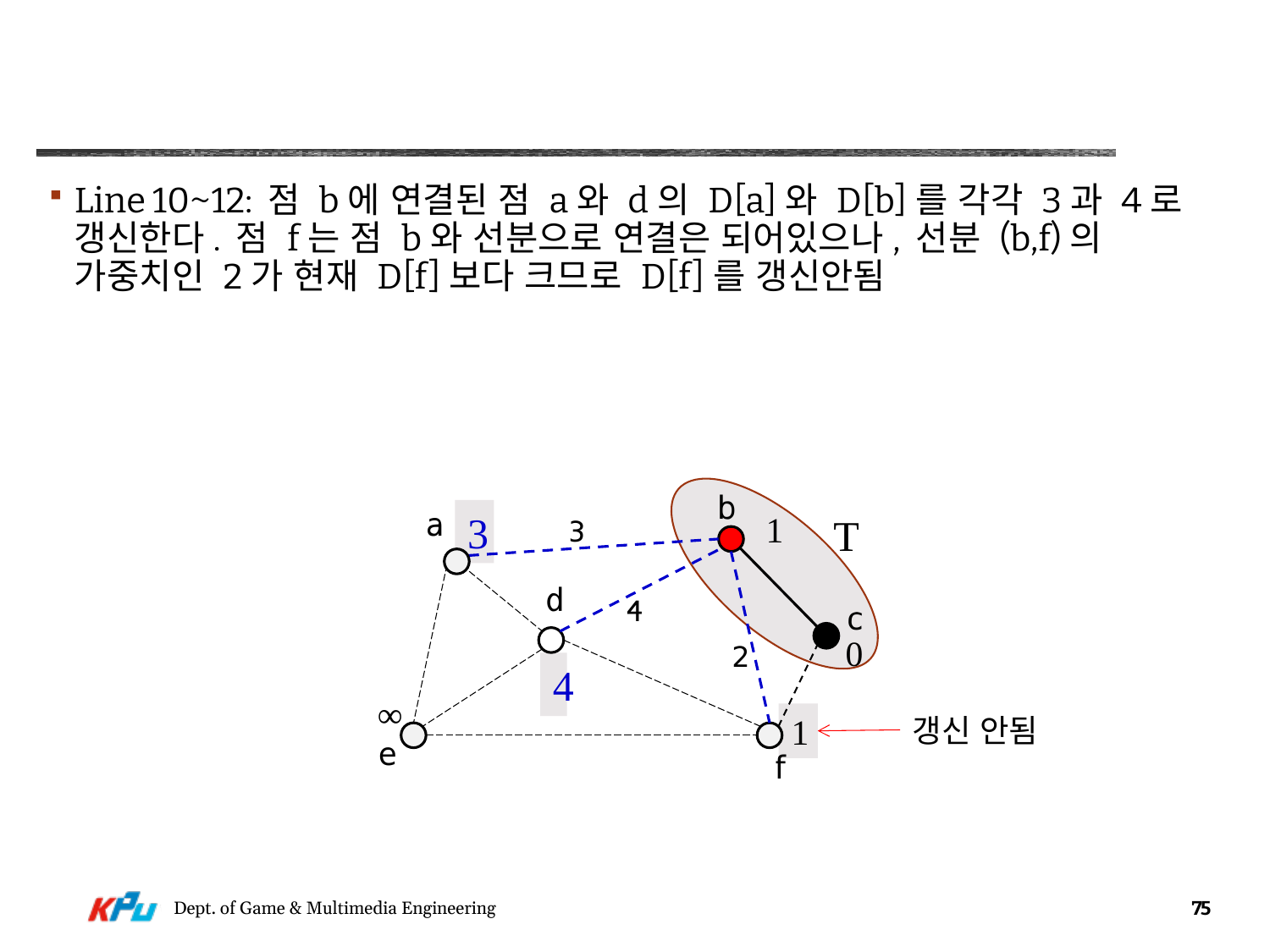

#
Line 10~12: 점 b에 연결된 점 a와 d의 D[a]와 D[b]를 각각 3과 4로 갱신한다. 점 f는 점 b와 선분으로 연결은 되어있으나, 선분 (b,f)의 가중치인 2가 현재 D[f]보다 크므로 D[f]를 갱신안됨

b
a

d
c

e
f
3
3
1
T

4
0
2
4
∞
1
갱신 안됨
Dept. of Game & Multimedia Engineering
75